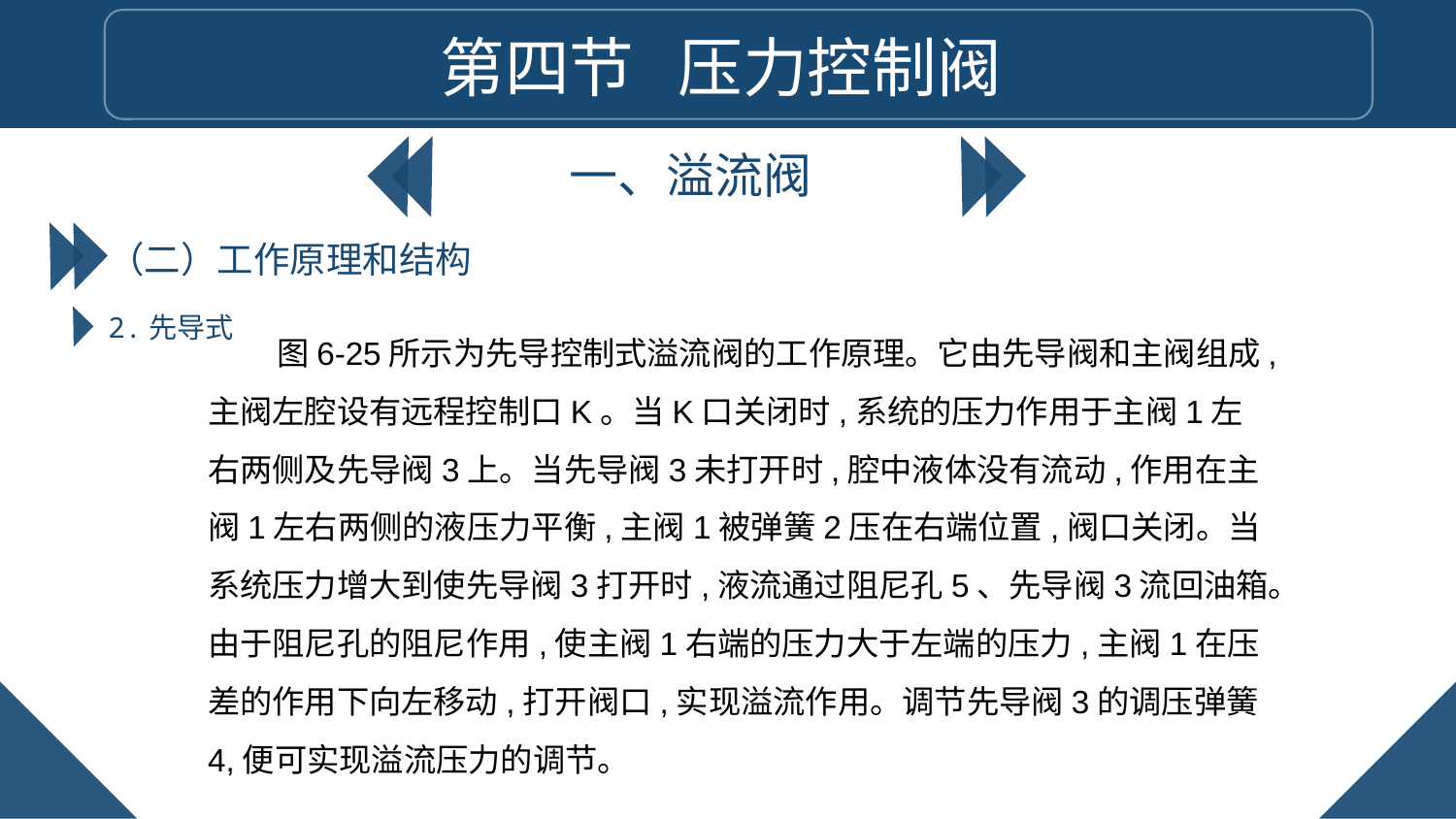

第四节   压力控制阀
一、溢流阀

（二）工作原理和结构

2.先导式
图6-25所示为先导控制式溢流阀的工作原理。它由先导阀和主阀组成,主阀左腔设有远程控制口K。当K口关闭时,系统的压力作用于主阀1左右两侧及先导阀3上。当先导阀3未打开时,腔中液体没有流动,作用在主阀1左右两侧的液压力平衡,主阀1被弹簧2压在右端位置,阀口关闭。当系统压力增大到使先导阀3打开时,液流通过阻尼孔5、先导阀3流回油箱。由于阻尼孔的阻尼作用,使主阀1右端的压力大于左端的压力,主阀1在压差的作用下向左移动,打开阀口,实现溢流作用。调节先导阀3的调压弹簧4,便可实现溢流压力的调节。